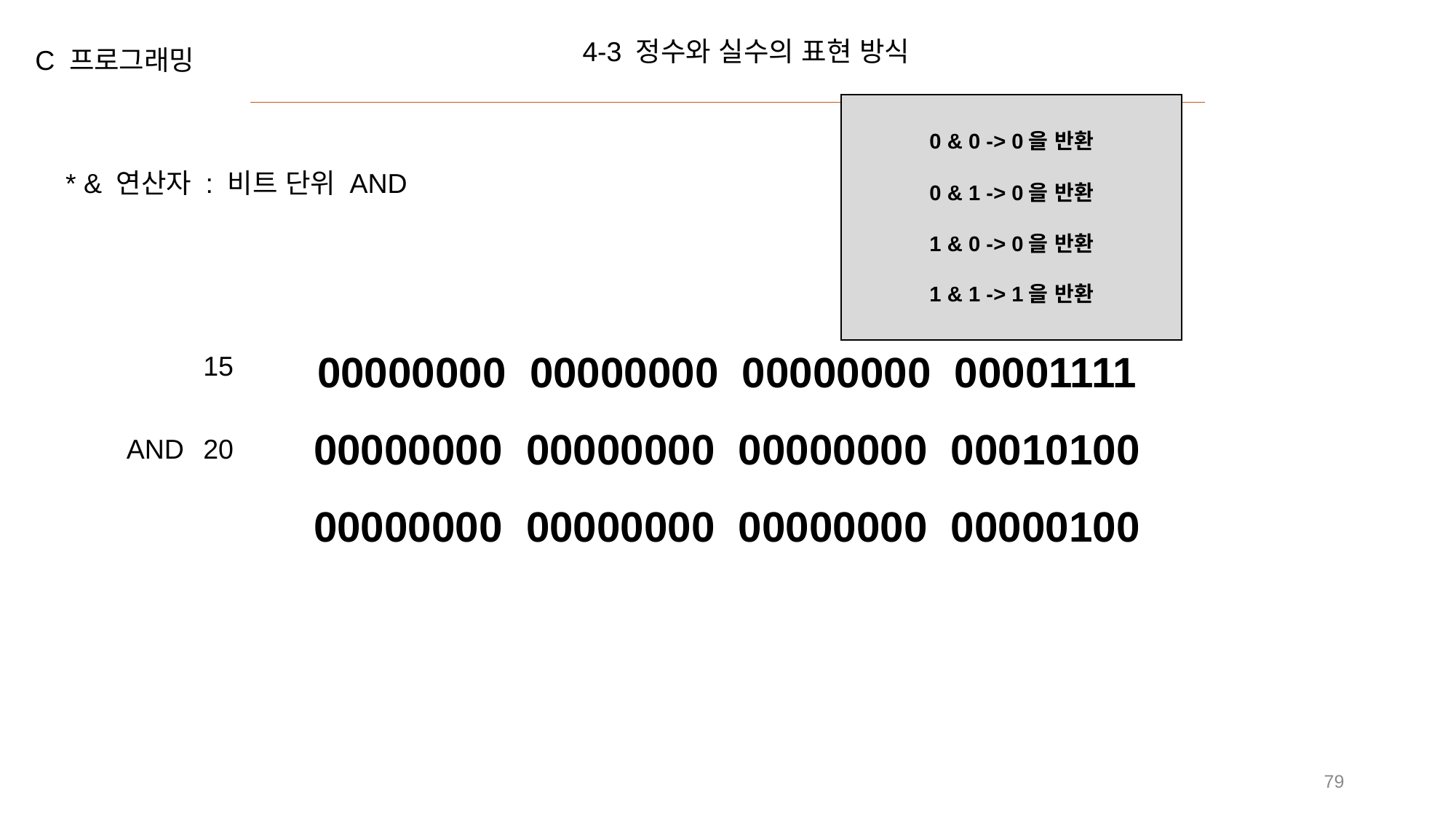

4-3 정수와 실수의 표현 방식
C 프로그래밍
0 & 0 -> 0을 반환

0 & 1 -> 0을 반환

1 & 0 -> 0을 반환

1 & 1 -> 1을 반환
* & 연산자 : 비트 단위 AND
00000000  00000000  00000000  00001111
15
00000000  00000000  00000000  00010100
AND
20
00000000  00000000  00000000  00000100
79